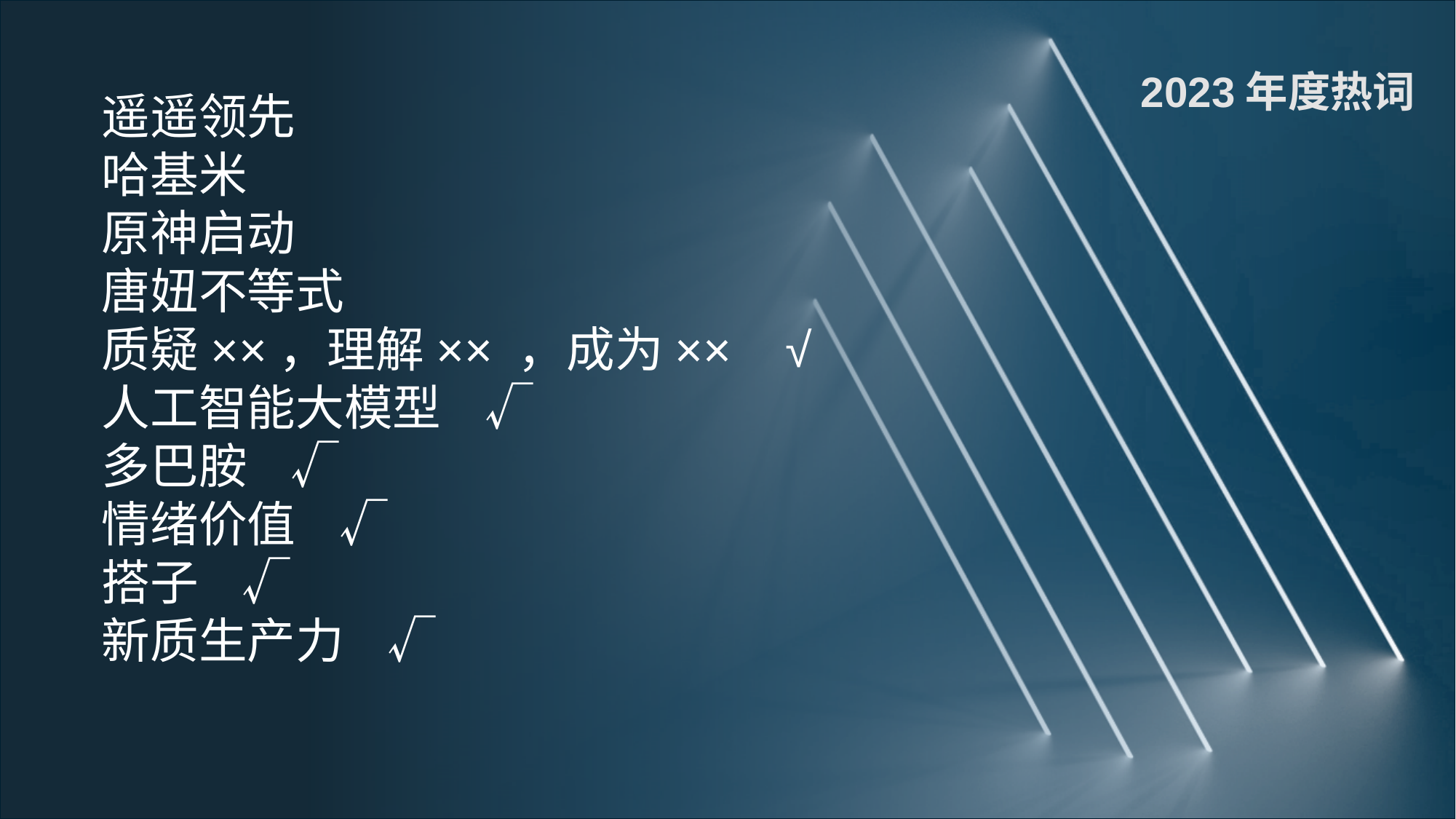

2023年度热词
遥遥领先
哈基米
原神启动
唐妞不等式
质疑××，理解×× ，成为××    √
人工智能大模型    √
多巴胺    √
情绪价值    √
搭子    √
新质生产力    √